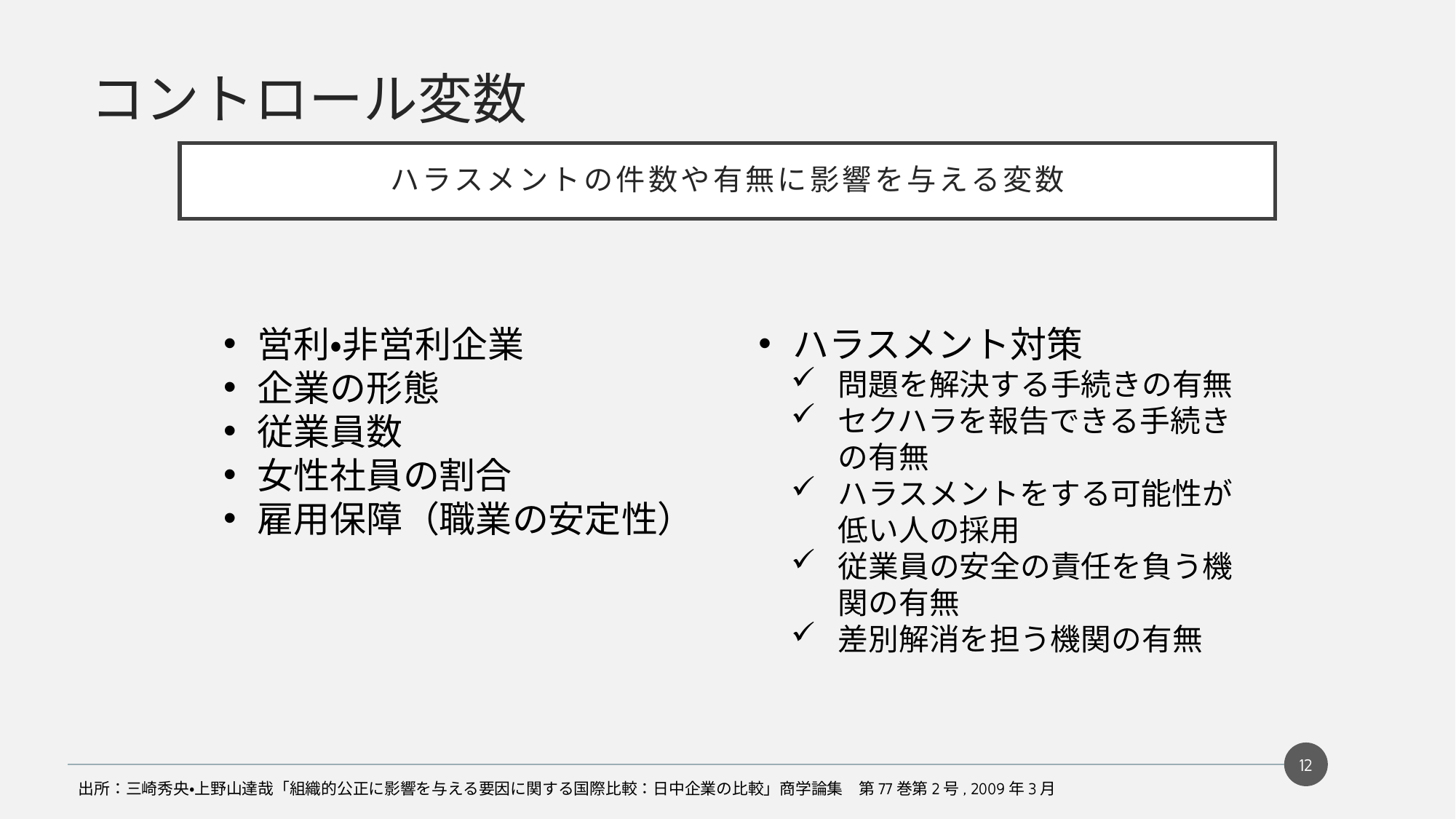

コントロール変数
# ハラスメントの件数や有無に影響を与える変数

営利・非営利企業
企業の形態
従業員数
女性社員の割合
雇用保障（職業の安定性）

ハラスメント対策
問題を解決する手続きの有無
セクハラを報告できる手続きの有無
ハラスメントをする可能性が低い人の採用
従業員の安全の責任を負う機関の有無
差別解消を担う機関の有無

12
出所：三崎秀央・上野山達哉「組織的公正に影響を与える要因に関する国際比較：日中企業の比較」商学論集　第77巻第2号, 2009年3月